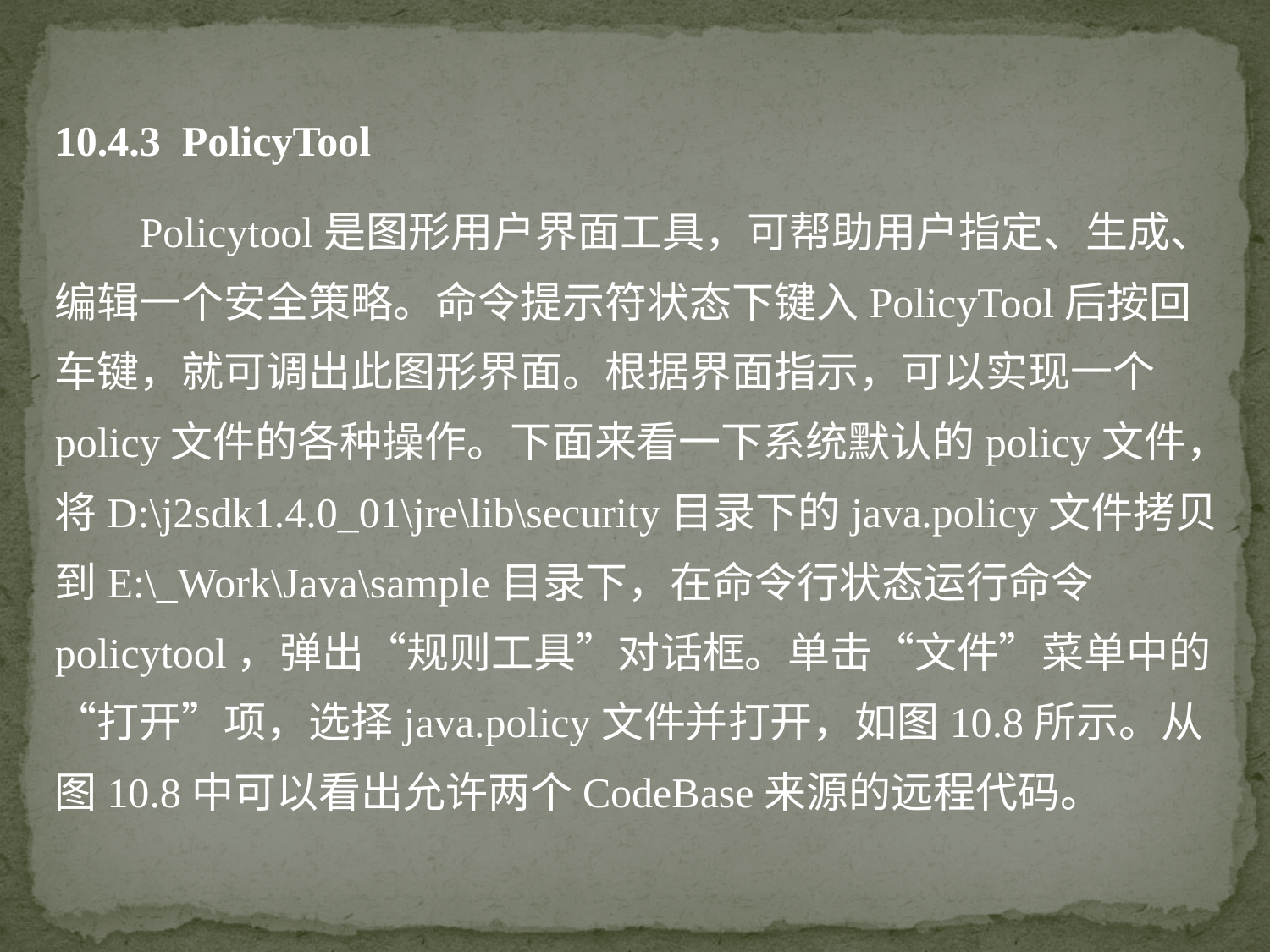

10.4.3  PolicyTool
        Policytool是图形用户界面工具，可帮助用户指定、生成、编辑一个安全策略。命令提示符状态下键入PolicyTool后按回车键，就可调出此图形界面。根据界面指示，可以实现一个policy文件的各种操作。下面来看一下系统默认的policy文件，将D:\j2sdk1.4.0_01\jre\lib\security目录下的java.policy文件拷贝到E:\_Work\Java\sample目录下，在命令行状态运行命令policytool，弹出“规则工具”对话框。单击“文件”菜单中的“打开”项，选择java.policy文件并打开，如图10.8所示。从图10.8中可以看出允许两个CodeBase来源的远程代码。